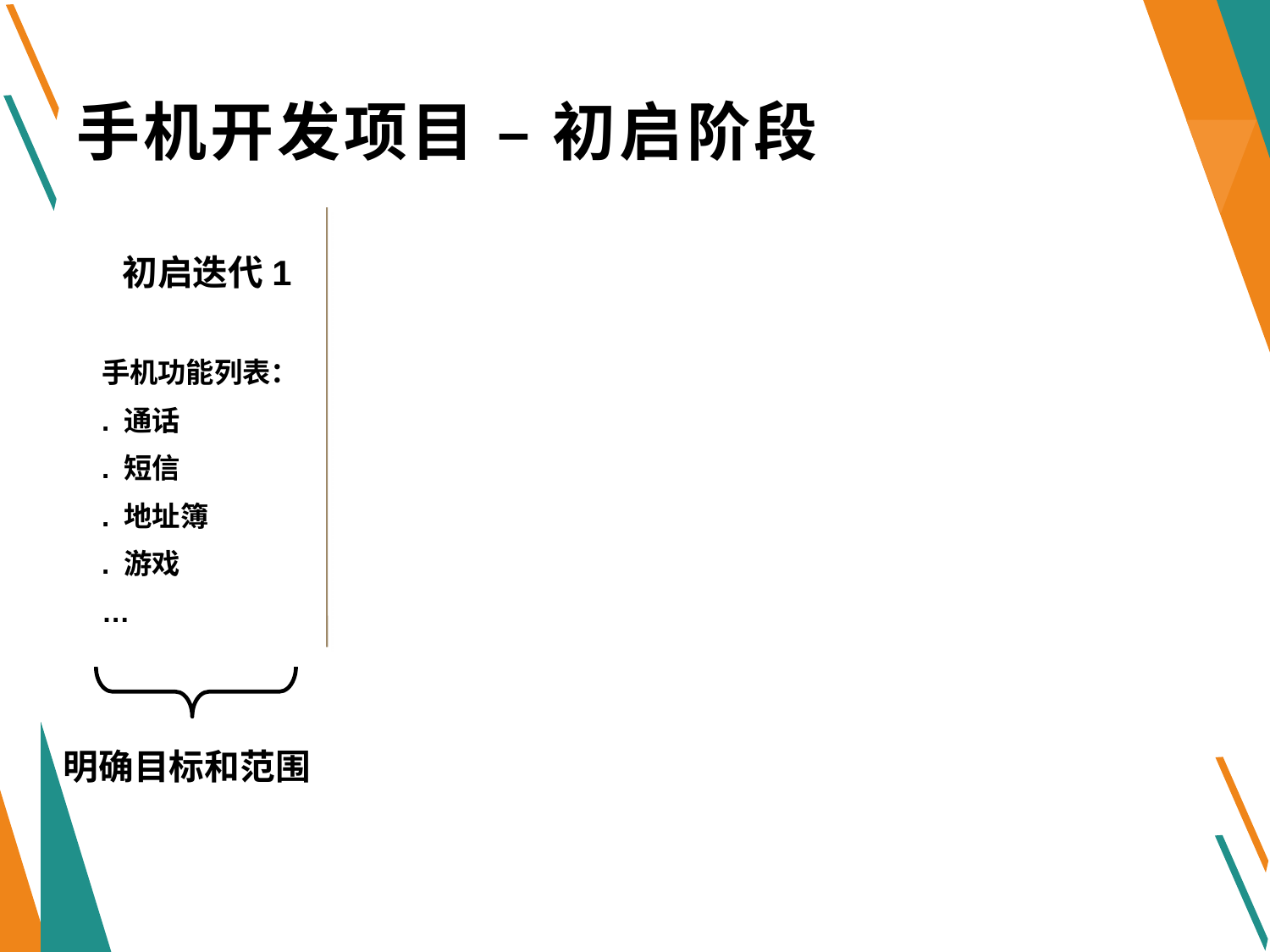

# 手机开发项目 – 初启阶段

初启迭代1
手机功能列表：
. 通话
. 短信
. 地址簿
. 游戏
…

明确目标和范围